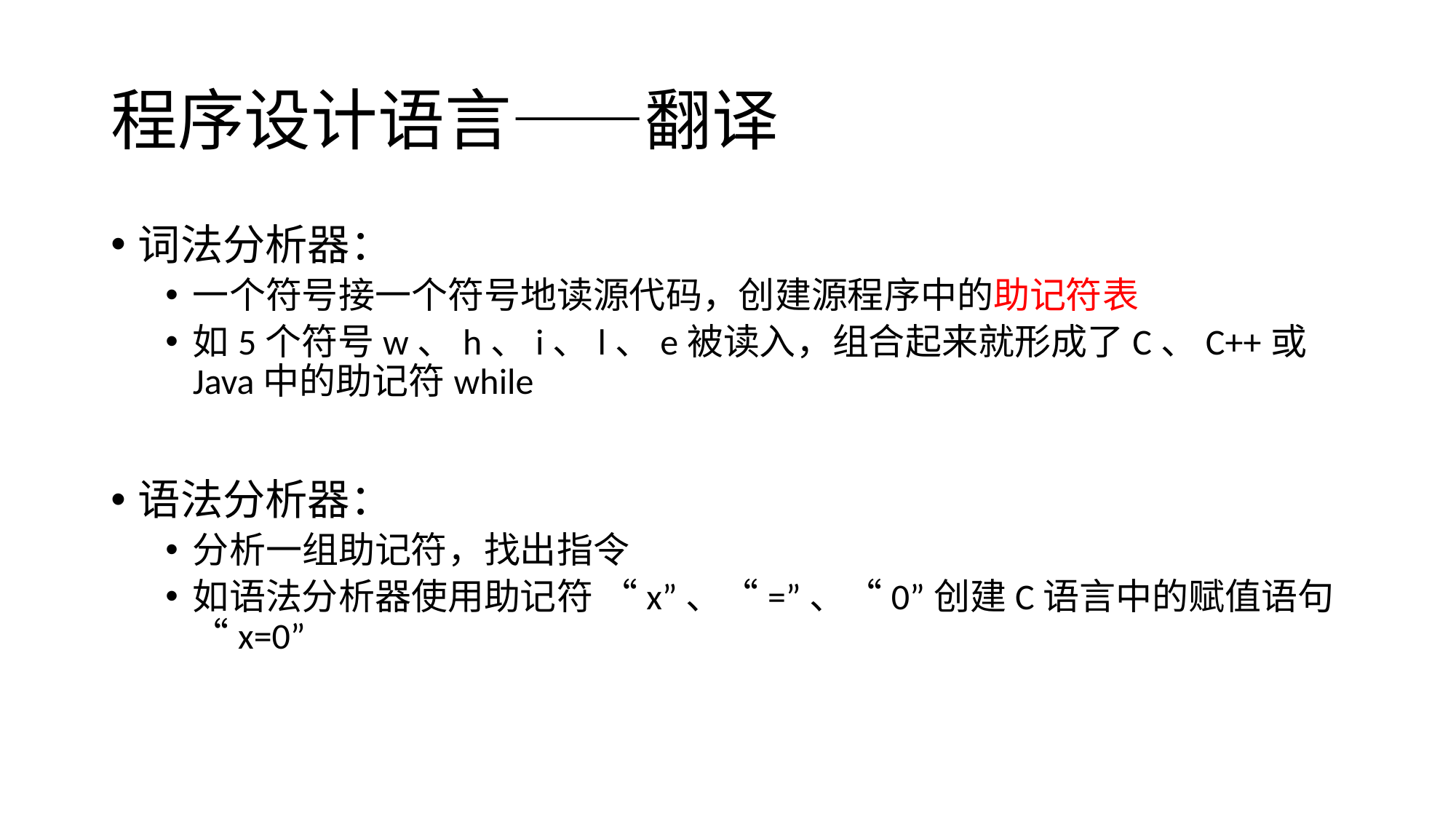

# 程序设计语言——翻译
词法分析器：
一个符号接一个符号地读源代码，创建源程序中的助记符表
如5个符号w、h、i、l、e被读入，组合起来就形成了C、C++或Java中的助记符while

语法分析器：
分析一组助记符，找出指令
如语法分析器使用助记符 “x”、“=”、“0”创建C语言中的赋值语句“x=0”